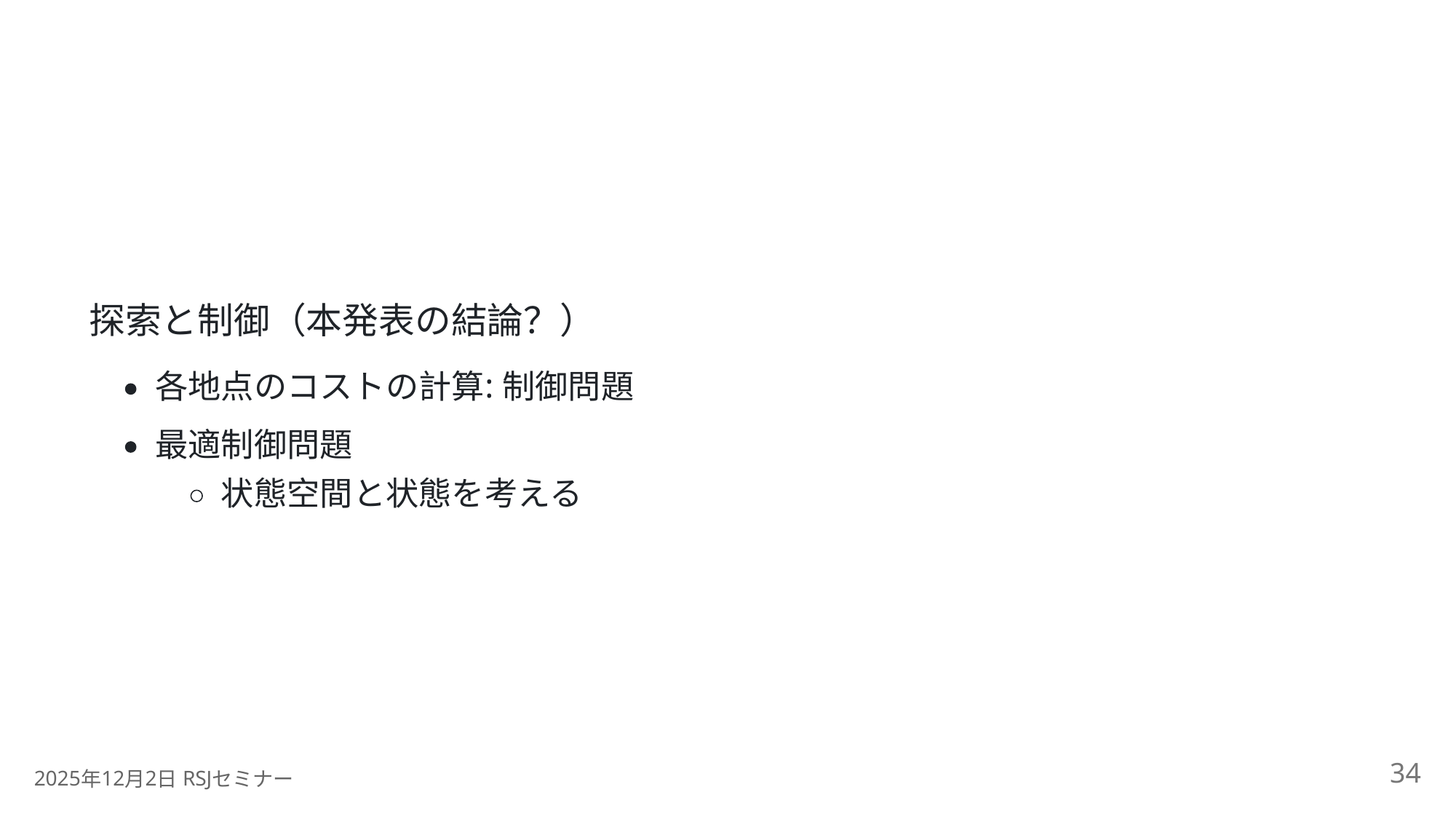

探索と制御（本発表の結論？）
:
各地点のコストの計算
制御問題

最適制御問題

状態空間と状態を考える

34
2025
12
2
 RSJ
年
月
日
セミナー